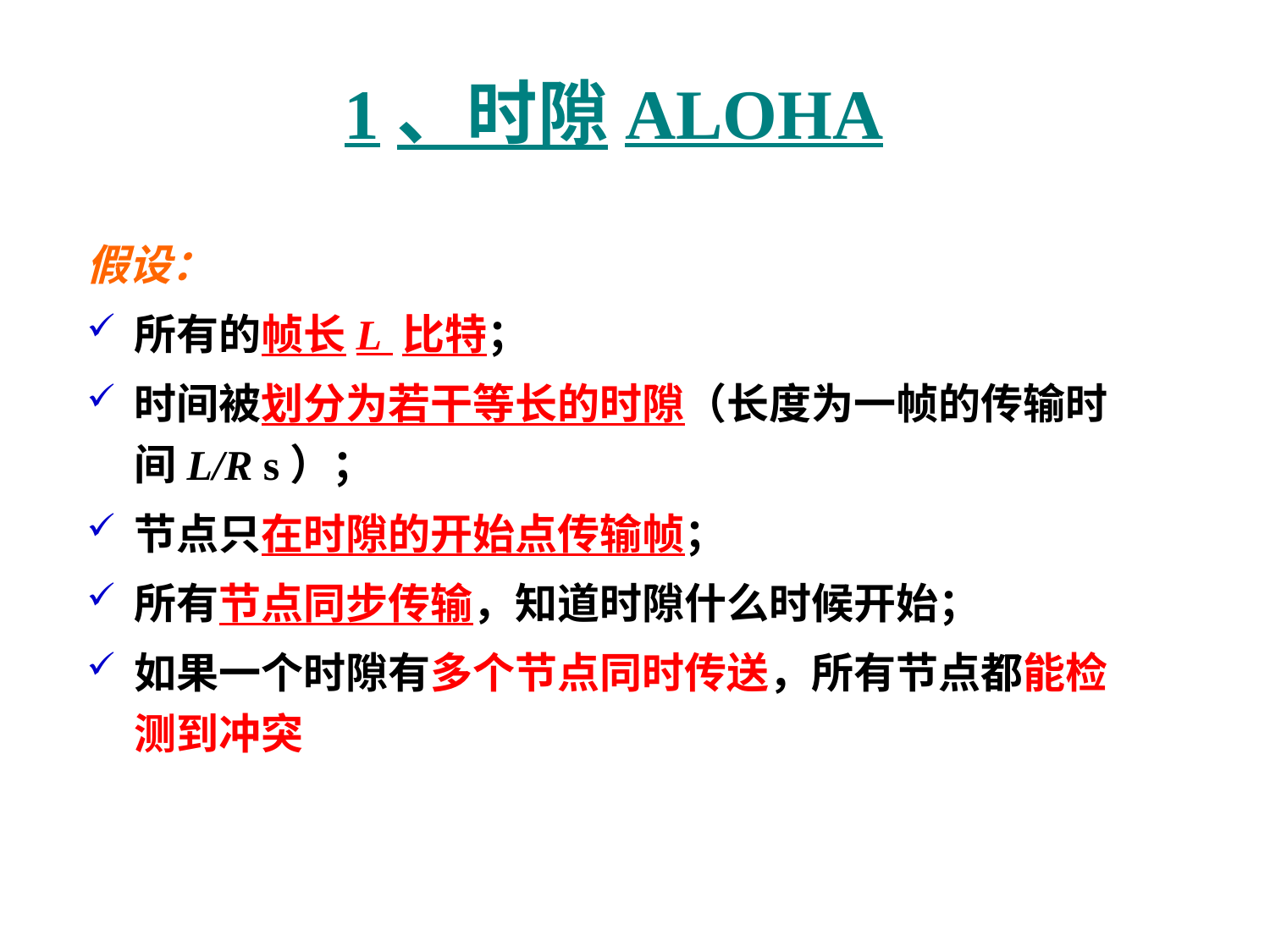

# 1、时隙ALOHA
假设：
所有的帧长L 比特；
时间被划分为若干等长的时隙（长度为一帧的传输时间L/R s）；
节点只在时隙的开始点传输帧；
所有节点同步传输，知道时隙什么时候开始；
如果一个时隙有多个节点同时传送，所有节点都能检测到冲突
51